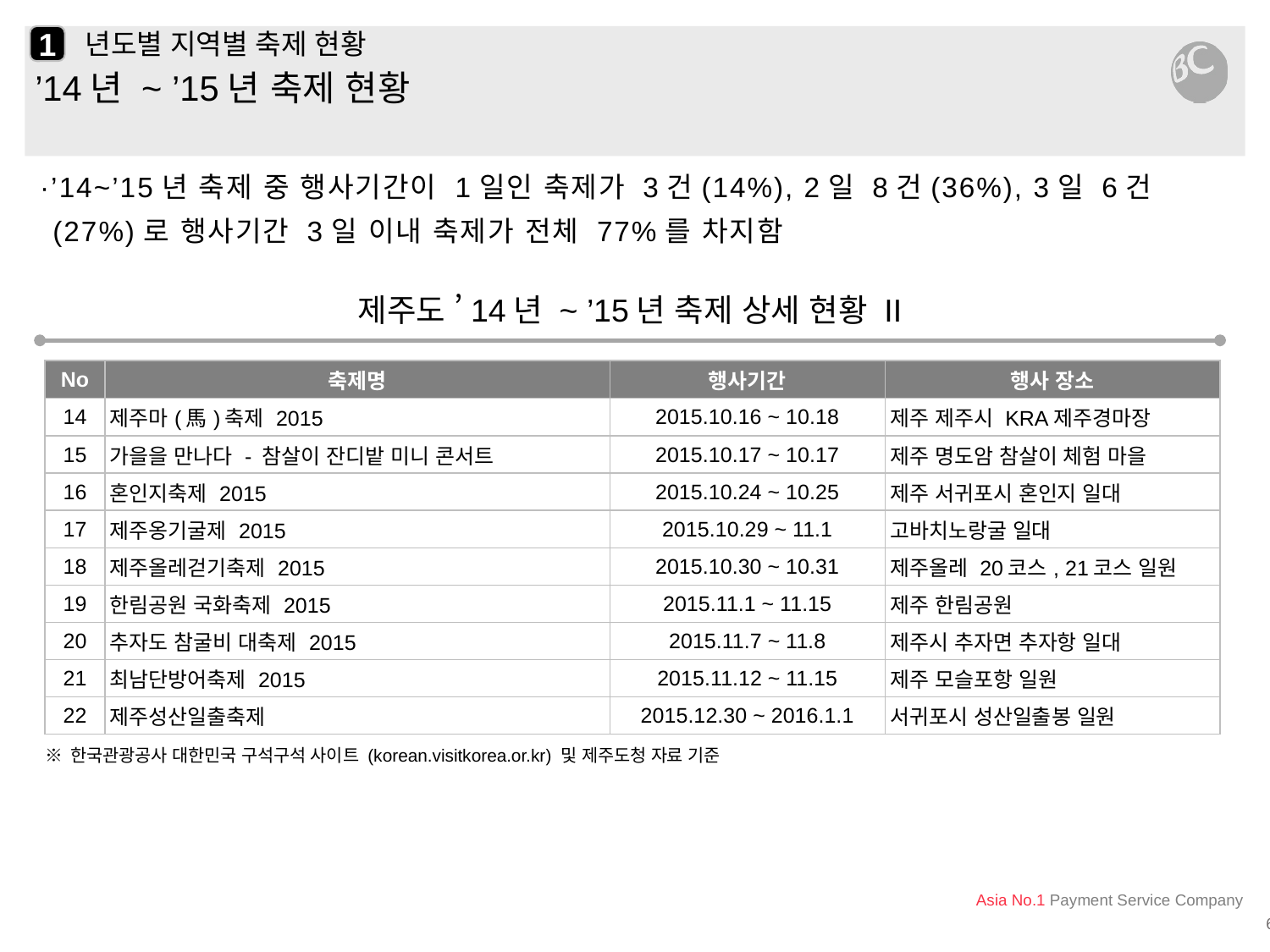

1
# 년도별 지역별 축제 현황
’14년 ~ ’15년 축제 현황
·’14~’15년 축제 중 행사기간이 1일인 축제가 3건(14%), 2일 8건(36%), 3일 6건(27%)로 행사기간 3일 이내 축제가 전체 77%를 차지함
제주도 ’14년 ~ ’15년 축제 상세 현황 II
| No | 축제명 | 행사기간 | 행사 장소 |
| --- | --- | --- | --- |
| 14 | 제주마(馬)축제 2015 | 2015.10.16 ~ 10.18 | 제주 제주시 KRA제주경마장 |
| 15 | 가을을 만나다 - 참살이 잔디밭 미니 콘서트 | 2015.10.17 ~ 10.17 | 제주 명도암 참살이 체험 마을 |
| 16 | 혼인지축제 2015 | 2015.10.24 ~ 10.25 | 제주 서귀포시 혼인지 일대 |
| 17 | 제주옹기굴제 2015 | 2015.10.29 ~ 11.1 | 고바치노랑굴 일대 |
| 18 | 제주올레걷기축제 2015 | 2015.10.30 ~ 10.31 | 제주올레 20코스, 21코스 일원 |
| 19 | 한림공원 국화축제 2015 | 2015.11.1 ~ 11.15 | 제주 한림공원 |
| 20 | 추자도 참굴비 대축제 2015 | 2015.11.7 ~ 11.8 | 제주시 추자면 추자항 일대 |
| 21 | 최남단방어축제 2015 | 2015.11.12 ~ 11.15 | 제주 모슬포항 일원 |
| 22 | 제주성산일출축제 | 2015.12.30 ~ 2016.1.1 | 서귀포시 성산일출봉 일원 |
※ 한국관광공사 대한민국 구석구석 사이트 (korean.visitkorea.or.kr) 및 제주도청 자료 기준